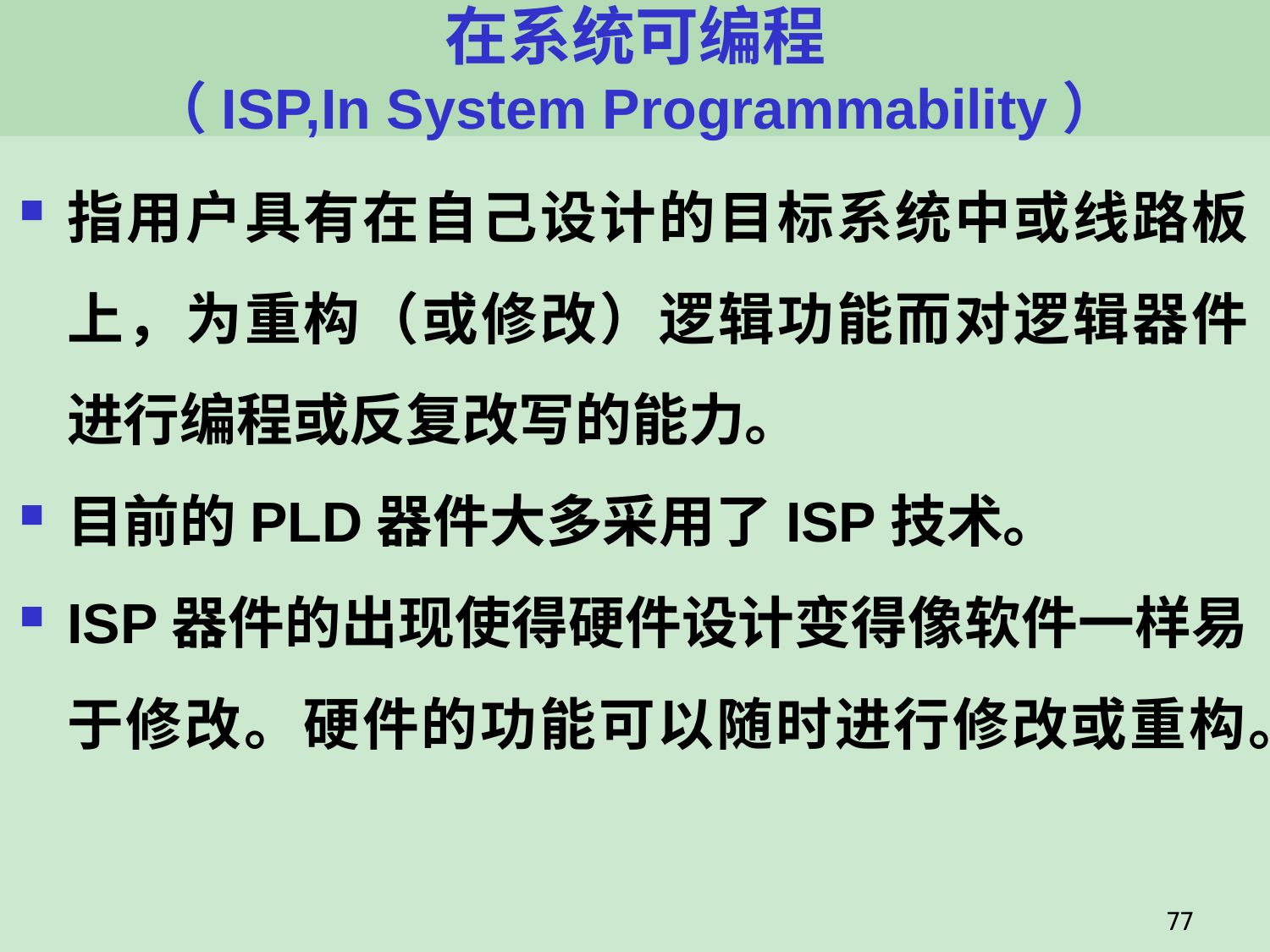

# 在系统可编程 （ISP,In System Programmability）
指用户具有在自己设计的目标系统中或线路板上，为重构（或修改）逻辑功能而对逻辑器件进行编程或反复改写的能力。
目前的PLD器件大多采用了ISP技术。
ISP器件的出现使得硬件设计变得像软件一样易于修改。硬件的功能可以随时进行修改或重构。

77